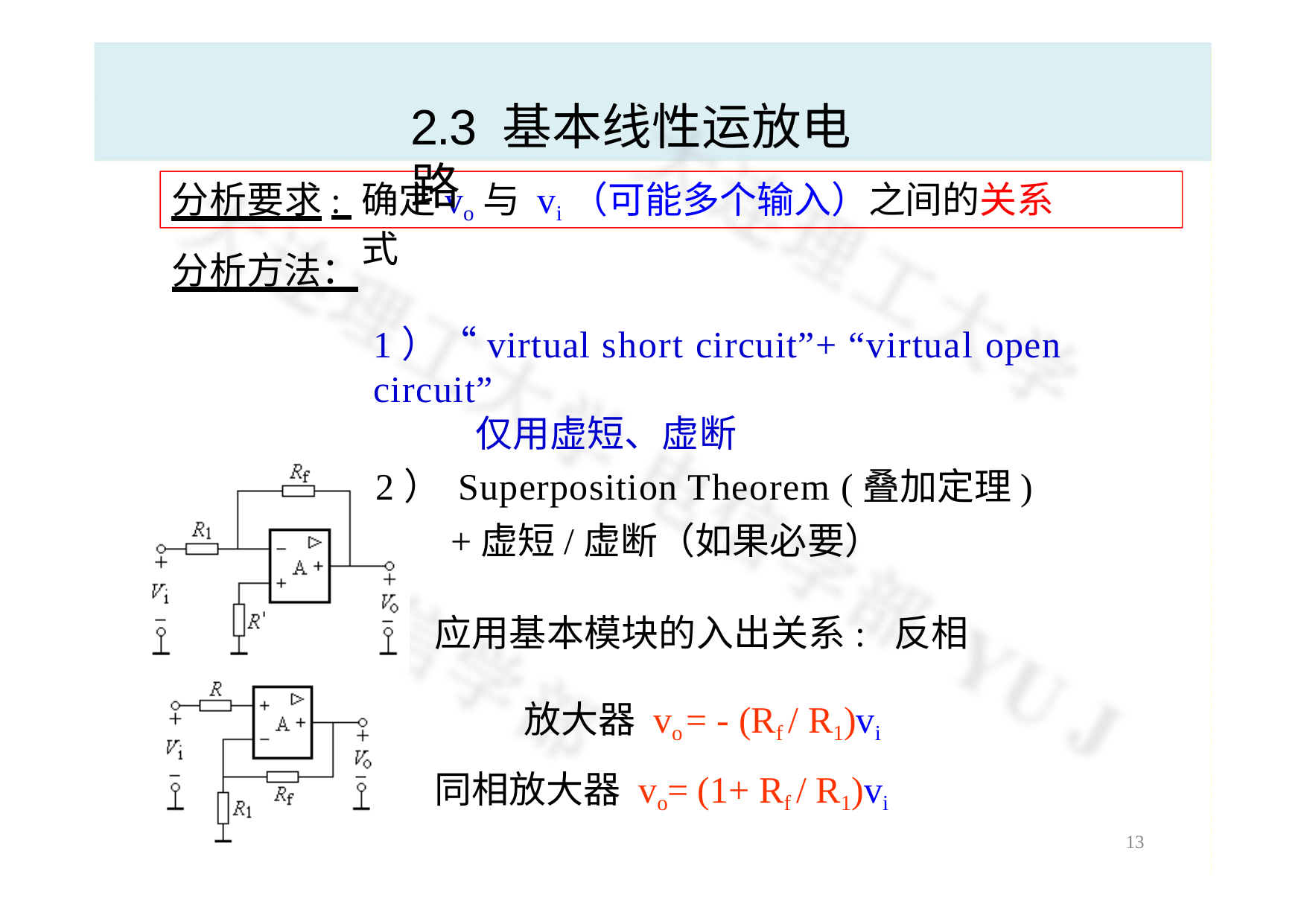

# 2.3 基本线性运放电路
分析要求:  分析方法：

确定vo与 vi（可能多个输入）之间的关系式
1）“virtual short circuit”+ “virtual open circuit”
仅用虚短、虚断
2） Superposition Theorem (叠加定理)
+虚短/虚断（如果必要）
应用基本模块的入出关系:  反相放大器 vo = - (Rf / R1)vi
同相放大器 vo= (1+ Rf / R1)vi

13